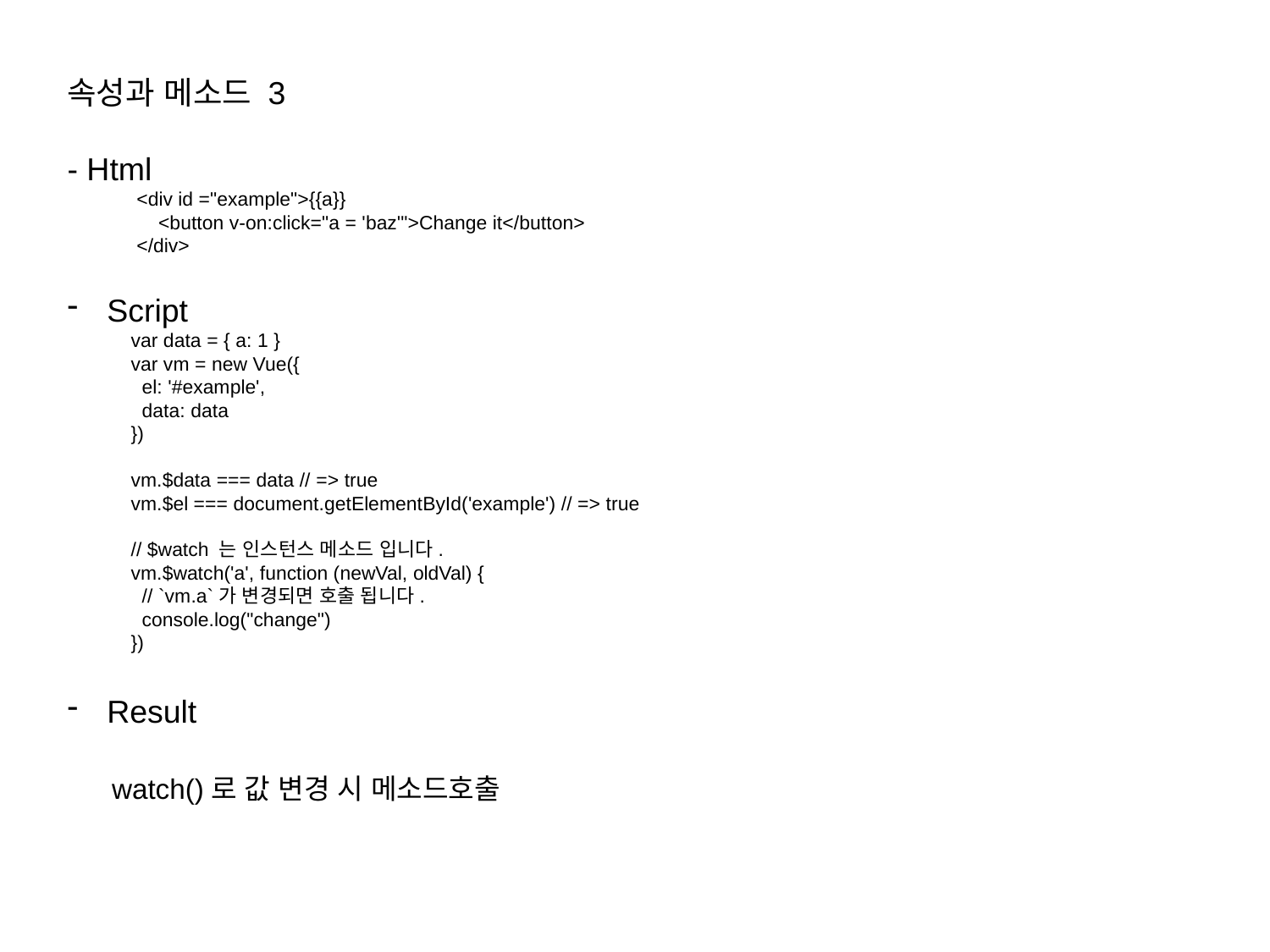

속성과 메소드 3

- Html
 <div id ="example">{{a}}
     <button v-on:click="a = 'baz'">Change it</button>
 </div>

Script
var data = { a: 1 }
var vm = new Vue({
  el: '#example',
  data: data
})

vm.$data === data // => true
vm.$el === document.getElementById('example') // => true

// $watch 는 인스턴스 메소드 입니다.
vm.$watch('a', function (newVal, oldVal) {
  // `vm.a`가 변경되면 호출 됩니다.
  console.log("change")
})

Result

     watch()로 값 변경 시 메소드호출